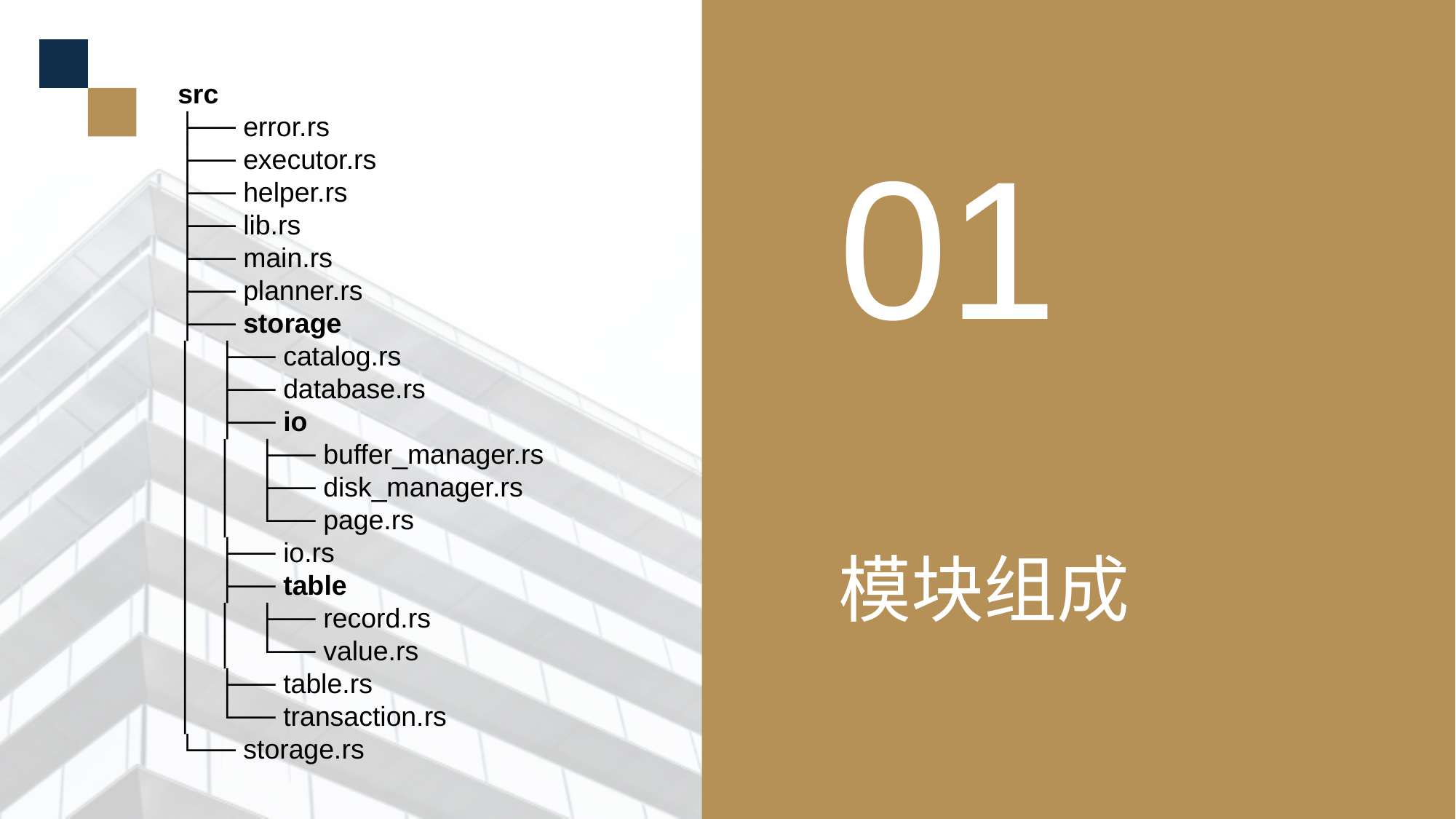

01
src
├── error.rs
├── executor.rs
├── helper.rs
├── lib.rs
├── main.rs
├── planner.rs
├── storage
│   ├── catalog.rs
│   ├── database.rs
│   ├── io
│   │   ├── buffer_manager.rs
│   │   ├── disk_manager.rs
│   │   └── page.rs
│   ├── io.rs
│   ├── table
│   │   ├── record.rs
│   │   └── value.rs
│   ├── table.rs
│   └── transaction.rs
└── storage.rs
模块组成